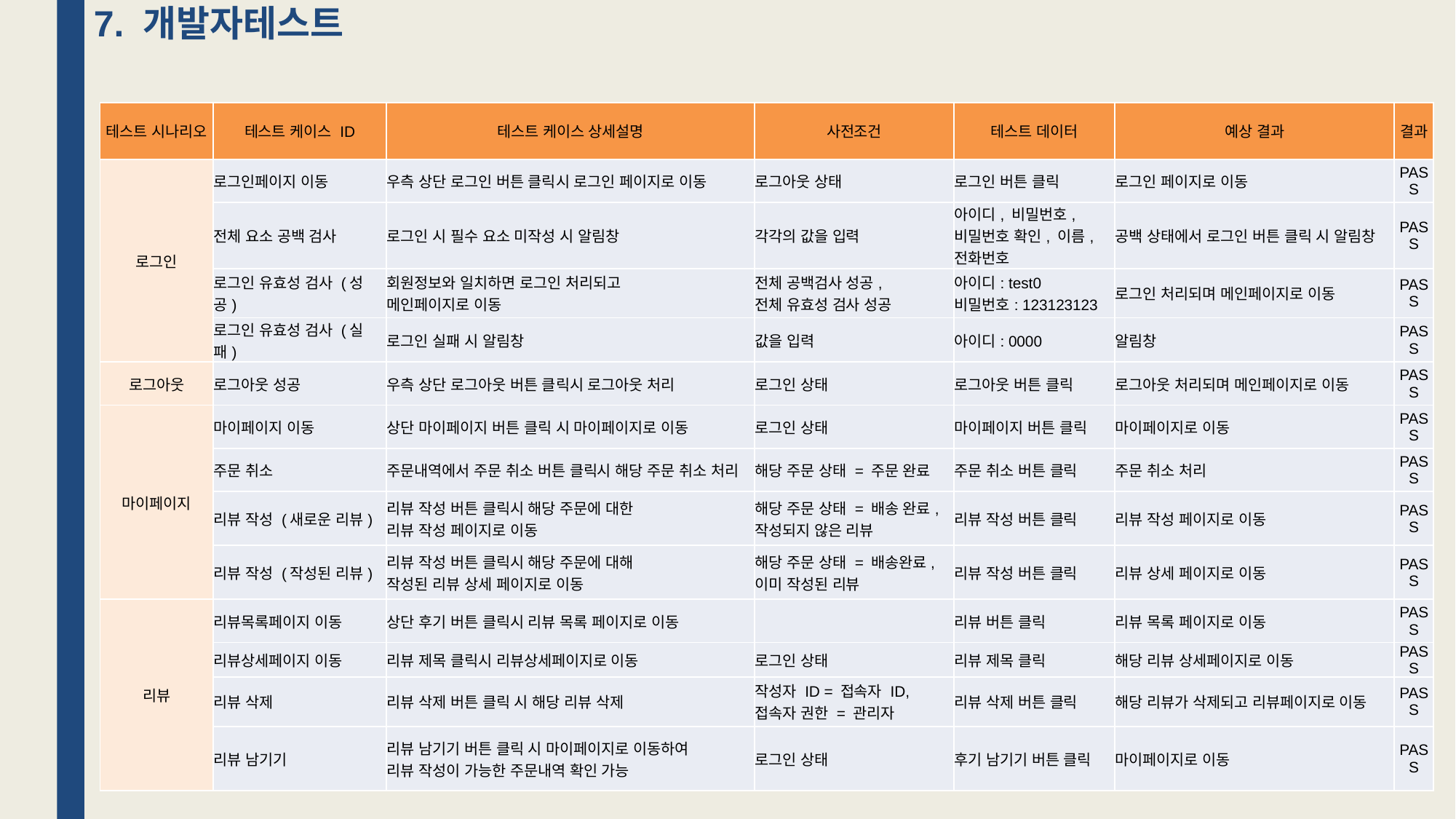

7. 개발자테스트
| 테스트 시나리오 | 테스트 케이스 ID | 테스트 케이스 상세설명 | 사전조건 | 테스트 데이터 | 예상 결과 | 결과 |
| --- | --- | --- | --- | --- | --- | --- |
| 로그인 | 로그인페이지 이동 | 우측 상단 로그인 버튼 클릭시 로그인 페이지로 이동 | 로그아웃 상태 | 로그인 버튼 클릭 | 로그인 페이지로 이동 | PASS |
|  | 전체 요소 공백 검사 | 로그인 시 필수 요소 미작성 시 알림창 | 각각의 값을 입력 | 아이디, 비밀번호, 비밀번호 확인, 이름, 전화번호 | 공백 상태에서 로그인 버튼 클릭 시 알림창 | PASS |
|  | 로그인 유효성 검사 (성공) | 회원정보와 일치하면 로그인 처리되고 메인페이지로 이동 | 전체 공백검사 성공, 전체 유효성 검사 성공 | 아이디: test0 비밀번호: 123123123 | 로그인 처리되며 메인페이지로 이동 | PASS |
|  | 로그인 유효성 검사 (실패) | 로그인 실패 시 알림창 | 값을 입력 | 아이디: 0000 | 알림창 | PASS |
| 로그아웃 | 로그아웃 성공 | 우측 상단 로그아웃 버튼 클릭시 로그아웃 처리 | 로그인 상태 | 로그아웃 버튼 클릭 | 로그아웃 처리되며 메인페이지로 이동 | PASS |
| 마이페이지 | 마이페이지 이동 | 상단 마이페이지 버튼 클릭 시 마이페이지로 이동 | 로그인 상태 | 마이페이지 버튼 클릭 | 마이페이지로 이동 | PASS |
|  | 주문 취소 | 주문내역에서 주문 취소 버튼 클릭시 해당 주문 취소 처리 | 해당 주문 상태 = 주문 완료 | 주문 취소 버튼 클릭 | 주문 취소 처리 | PASS |
|  | 리뷰 작성 (새로운 리뷰) | 리뷰 작성 버튼 클릭시 해당 주문에 대한 리뷰 작성 페이지로 이동 | 해당 주문 상태 = 배송 완료, 작성되지 않은 리뷰 | 리뷰 작성 버튼 클릭 | 리뷰 작성 페이지로 이동 | PASS |
|  | 리뷰 작성 (작성된 리뷰) | 리뷰 작성 버튼 클릭시 해당 주문에 대해 작성된 리뷰 상세 페이지로 이동 | 해당 주문 상태 = 배송완료, 이미 작성된 리뷰 | 리뷰 작성 버튼 클릭 | 리뷰 상세 페이지로 이동 | PASS |
| 리뷰 | 리뷰목록페이지 이동 | 상단 후기 버튼 클릭시 리뷰 목록 페이지로 이동 |  | 리뷰 버튼 클릭 | 리뷰 목록 페이지로 이동 | PASS |
|  | 리뷰상세페이지 이동 | 리뷰 제목 클릭시 리뷰상세페이지로 이동 | 로그인 상태 | 리뷰 제목 클릭 | 해당 리뷰 상세페이지로 이동 | PASS |
|  | 리뷰 삭제 | 리뷰 삭제 버튼 클릭 시 해당 리뷰 삭제 | 작성자 ID = 접속자 ID, 접속자 권한 = 관리자 | 리뷰 삭제 버튼 클릭 | 해당 리뷰가 삭제되고 리뷰페이지로 이동 | PASS |
|  | 리뷰 남기기 | 리뷰 남기기 버튼 클릭 시 마이페이지로 이동하여 리뷰 작성이 가능한 주문내역 확인 가능 | 로그인 상태 | 후기 남기기 버튼 클릭 | 마이페이지로 이동 | PASS |